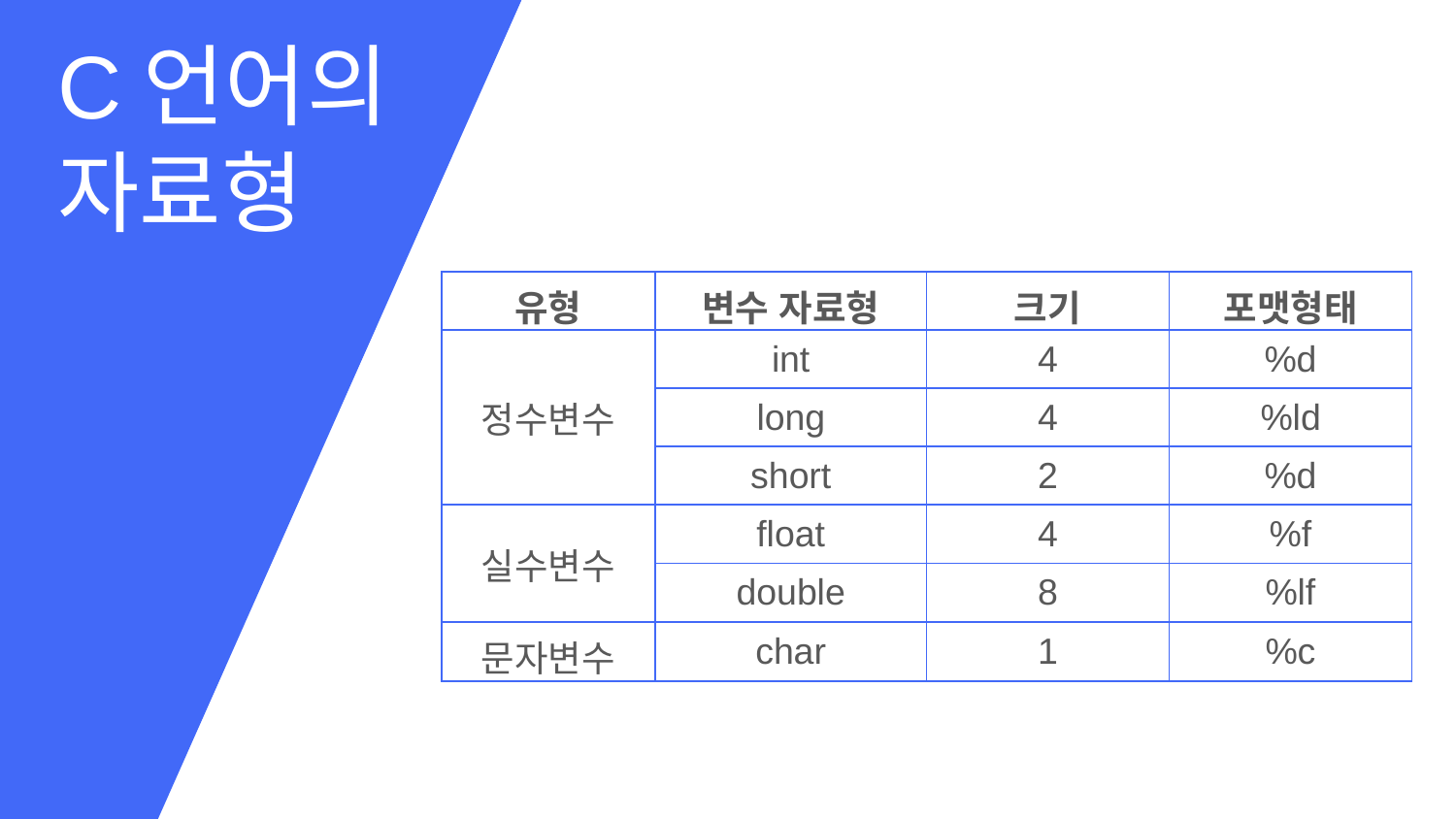

C언어의
자료형
| 유형 | 변수 자료형 | 크기 | 포맷형태 |
| --- | --- | --- | --- |
| 정수변수 | int | 4 | %d |
|  | long | 4 | %ld |
|  | short | 2 | %d |
| 실수변수 | float | 4 | %f |
|  | double | 8 | %lf |
| 문자변수 | char | 1 | %c |
|  |  |  |  |